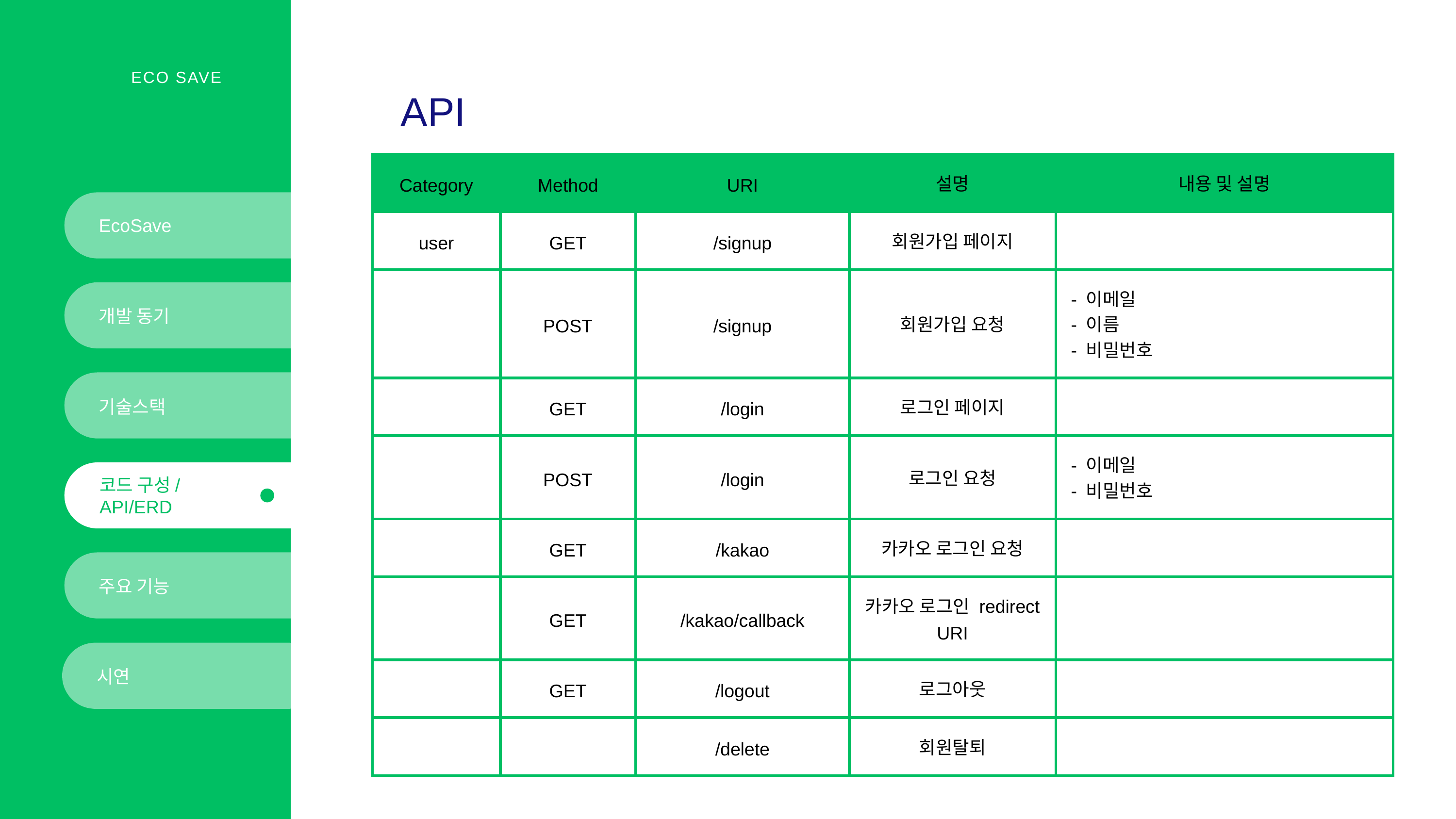

ECO SAVE
API
| Category | Method | URI | 설명 | 내용 및 설명 |
| --- | --- | --- | --- | --- |
| user | GET | /signup | 회원가입 페이지 |  |
|  | POST | /signup | 회원가입 요청 | - 이메일 - 이름 - 비밀번호 |
|  | GET | /login | 로그인 페이지 |  |
|  | POST | /login | 로그인 요청 | - 이메일 - 비밀번호 |
|  | GET | /kakao | 카카오 로그인 요청 |  |
|  | GET | /kakao/callback | 카카오 로그인 redirect URI |  |
|  | GET | /logout | 로그아웃 |  |
|  |  | /delete | 회원탈퇴 |  |

EcoSave

개발 동기

기술스택

코드 구성/
API/ERD

주요 기능

시연